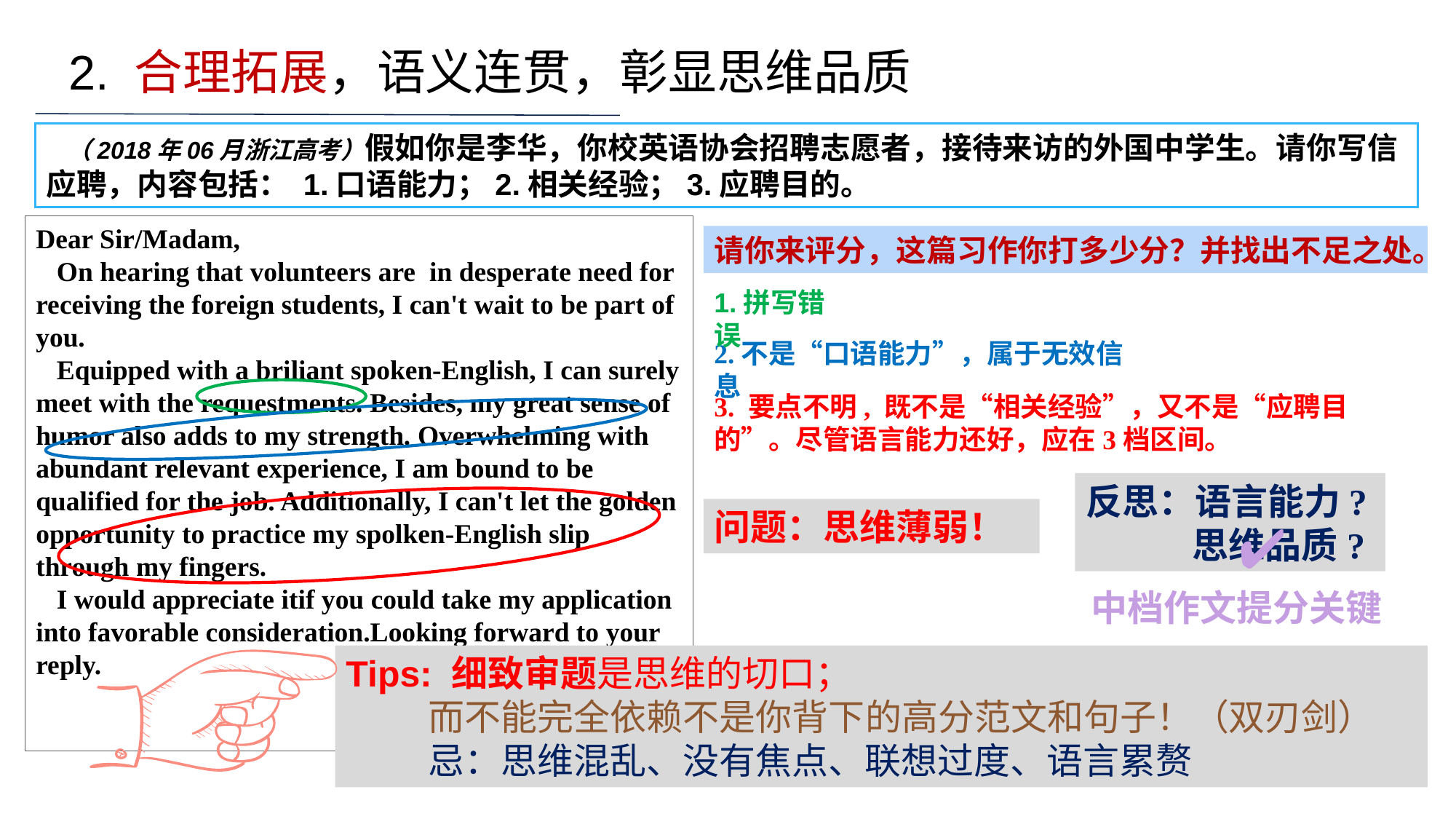

2. 合理拓展，语义连贯，彰显思维品质
  （2018年06月浙江高考）假如你是李华，你校英语协会招聘志愿者，接待来访的外国中学生。请你写信应聘，内容包括： 1.口语能力；2.相关经验；3.应聘目的。
Dear Sir/Madam,
   On hearing that volunteers are  in desperate need for receiving the foreign students, I can't wait to be part of you.
   Equipped with a briliant spoken-English, I can surely meet with the requestments. Besides, my great sense of humor also adds to my strength. Overwhelming with abundant relevant experience, I am bound to be qualified for the job. Additionally, I can't let the golden opportunity to practice my spolken-English slip through my fingers.
   I would appreciate itif you could take my application into favorable consideration.Looking forward to your reply.
                                                               Sincerely yours,
                                                               Li Hua
请你来评分，这篇习作你打多少分？并找出不足之处。
1.拼写错误
2.不是“口语能力”，属于无效信息

3. 要点不明, 既不是“相关经验”，又不是“应聘目的”。尽管语言能力还好，应在3档区间。

反思：语言能力?
            思维品质?

问题：思维薄弱！
              ✔
中档作文提分关键

Tips: 细致审题是思维的切口；
         而不能完全依赖不是你背下的高分范文和句子！（双刃剑）
         忌：思维混乱、没有焦点、联想过度、语言累赘